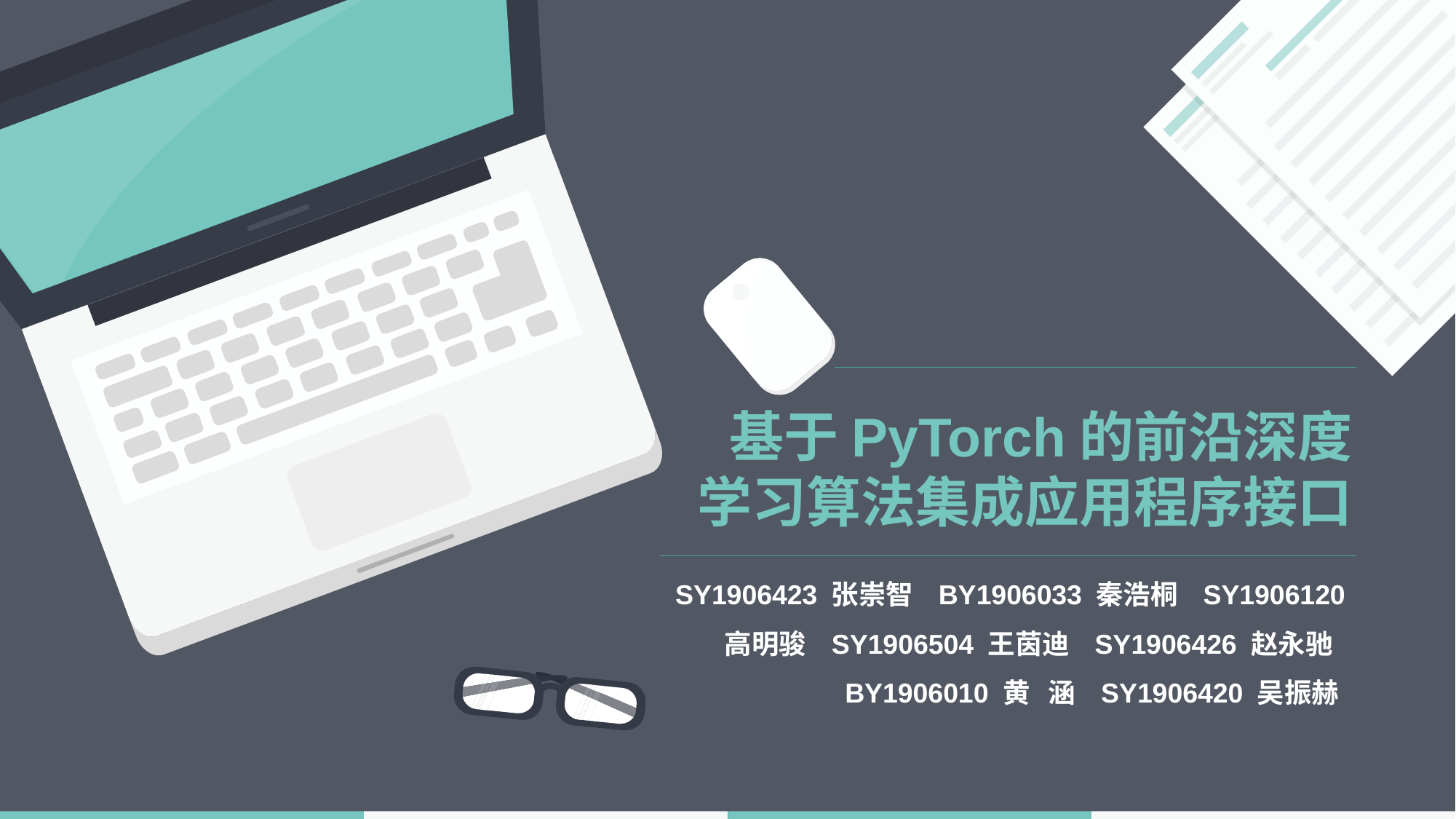

基于PyTorch的前沿深度
学习算法集成应用程序接口
SY1906423 张崇智   BY1906033 秦浩桐   SY1906120 高明骏   SY1906504 王茵迪   SY1906426 赵永驰   BY1906010 黄   涵   SY1906420 吴振赫